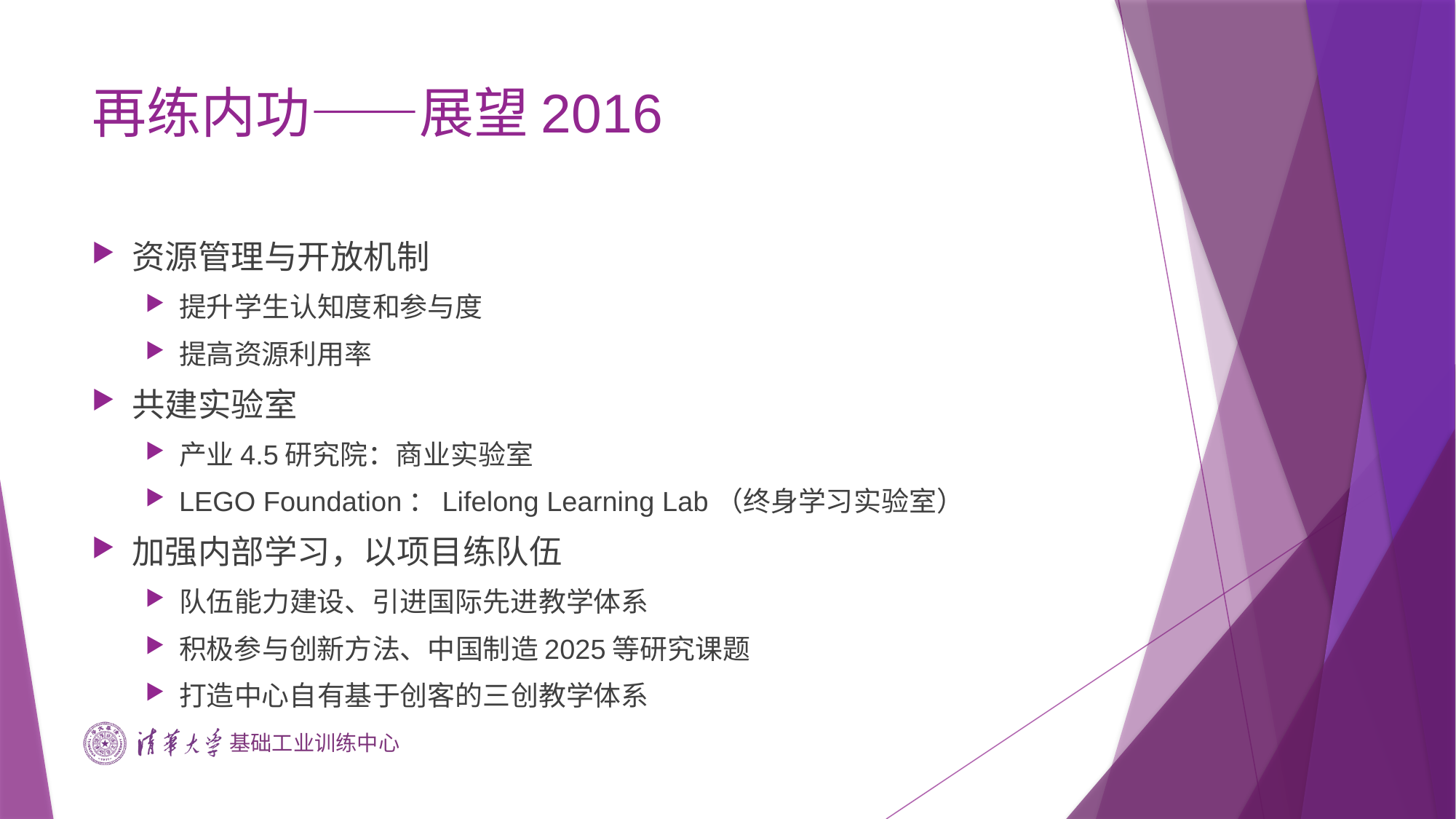

# 再练内功——展望2016
资源管理与开放机制
提升学生认知度和参与度
提高资源利用率
共建实验室
产业4.5研究院：商业实验室
LEGO Foundation：Lifelong Learning Lab（终身学习实验室）
加强内部学习，以项目练队伍
队伍能力建设、引进国际先进教学体系
积极参与创新方法、中国制造2025等研究课题
打造中心自有基于创客的三创教学体系